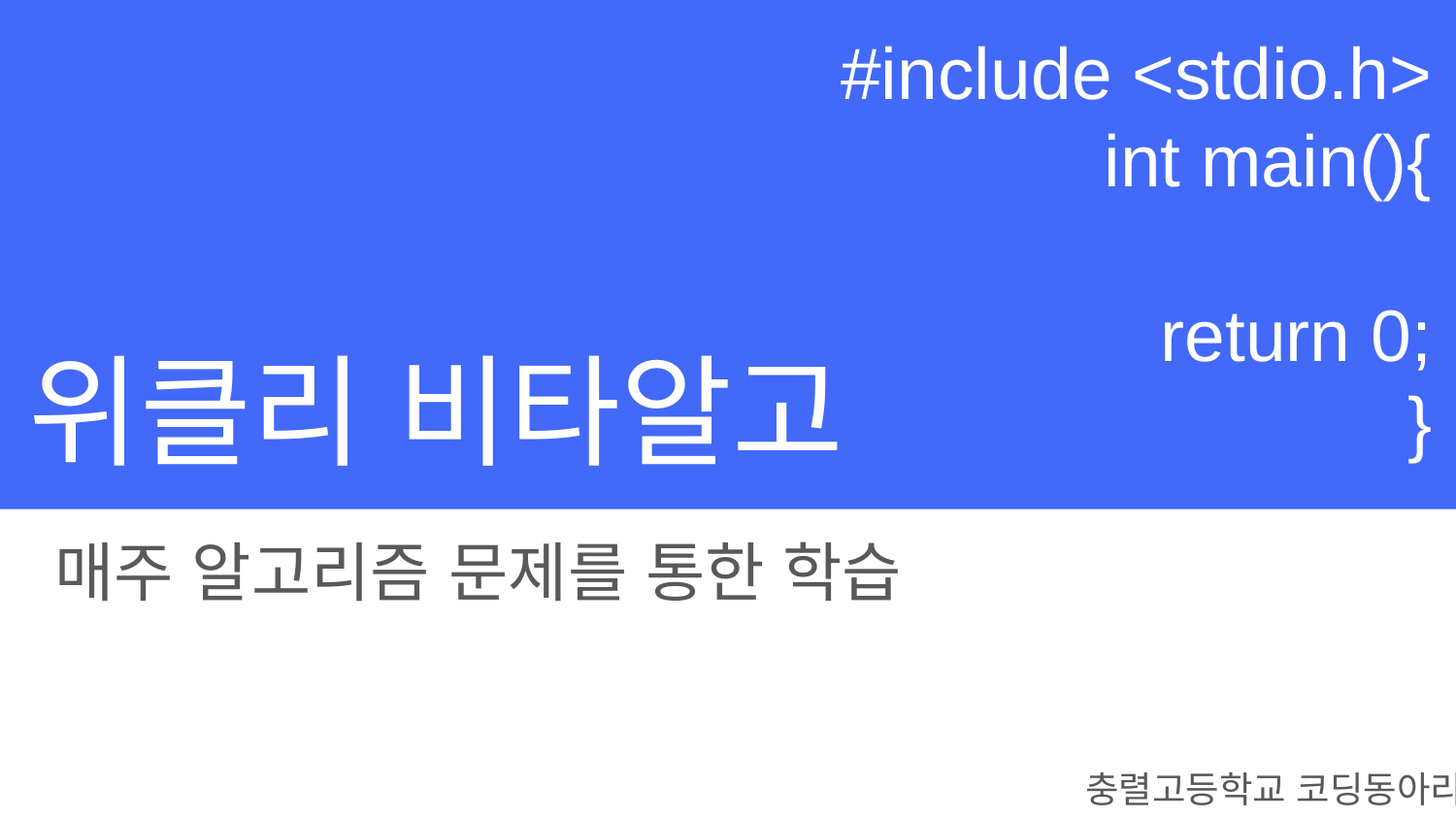

#include <stdio.h>
int main(){

return 0;
}
위클리 비타알고
매주 알고리즘 문제를 통한 학습
충렬고등학교 코딩동아리